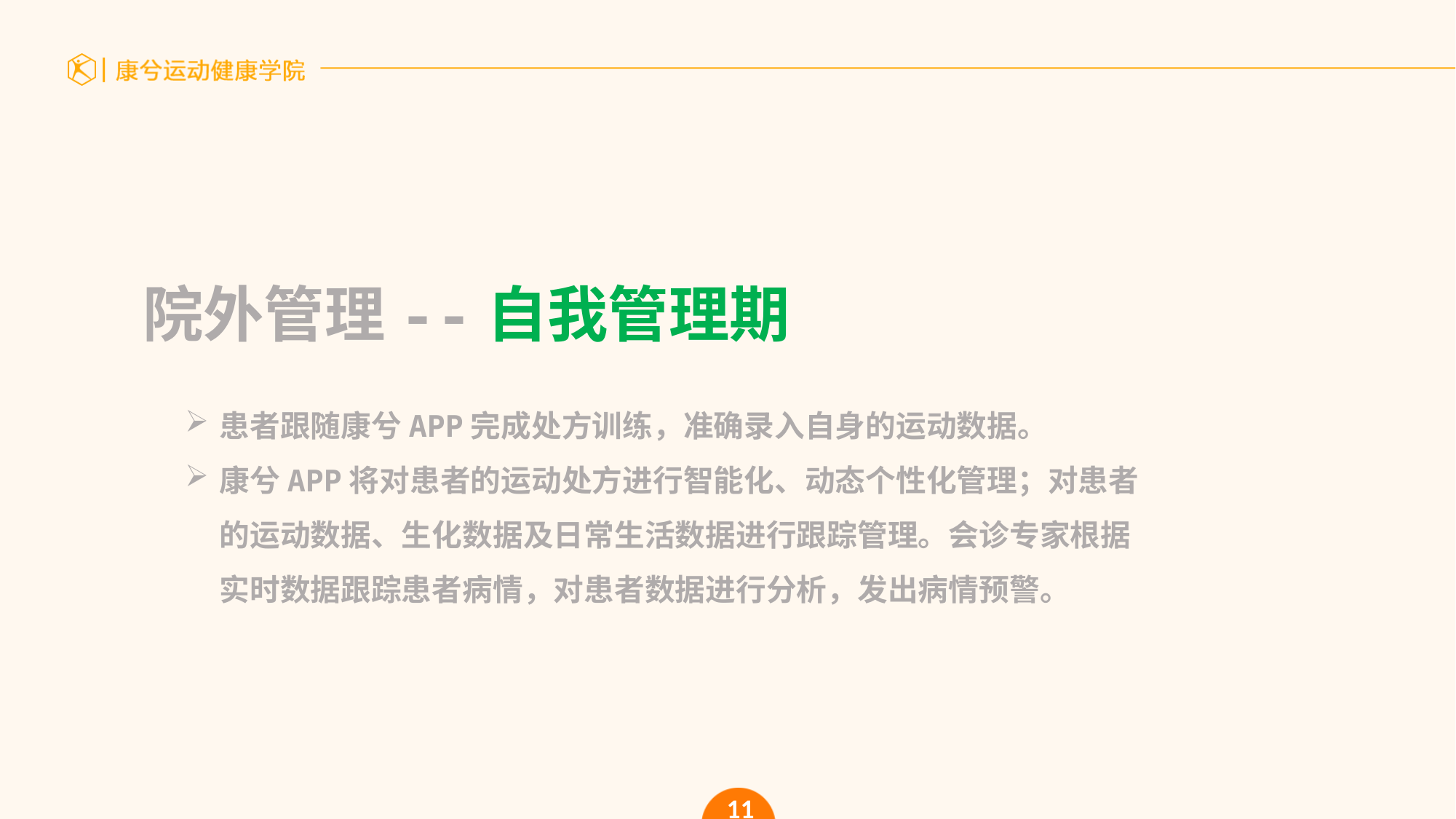

院外管理--自我管理期
患者跟随康兮APP完成处方训练，准确录入自身的运动数据。
康兮APP将对患者的运动处方进行智能化、动态个性化管理；对患者的运动数据、生化数据及日常生活数据进行跟踪管理。会诊专家根据实时数据跟踪患者病情，对患者数据进行分析，发出病情预警。
11